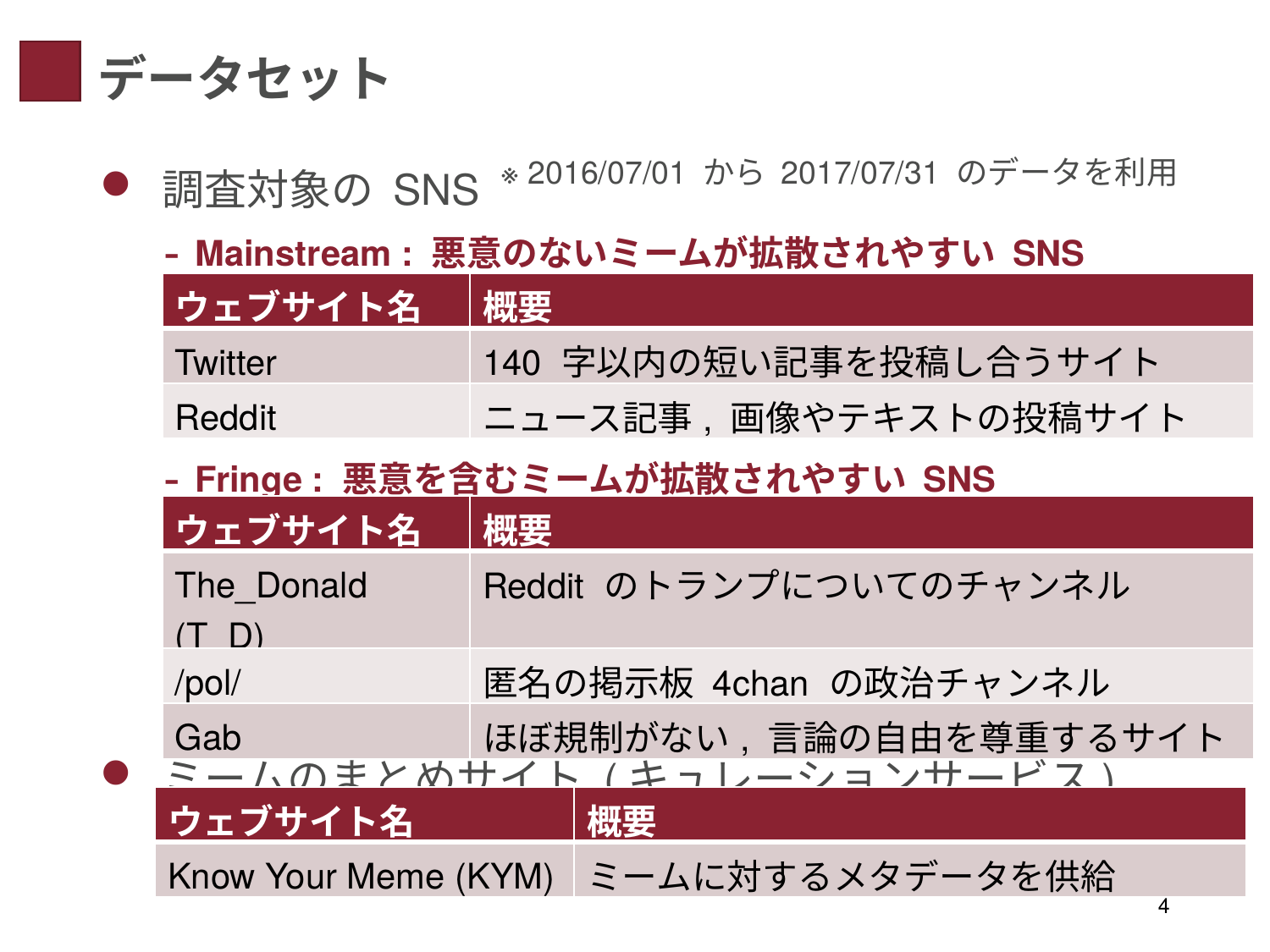

# データセット
※ 2016/07/01 から 2017/07/31 のデータを利用
 調査対象の SNS
Mainstream : 悪意のないミームが拡散されやすい SNS

Fringe : 悪意を含むミームが拡散されやすい SNS

 ミームのまとめサイト (キュレーションサービス)

| ウェブサイト名 | 概要 |
| --- | --- |
| Twitter | 140 字以内の短い記事を投稿し合うサイト |
| Reddit | ニュース記事, 画像やテキストの投稿サイト |
| ウェブサイト名 | 概要 |
| --- | --- |
| The\_Donald (T\_D) | Reddit のトランプについてのチャンネル |
| /pol/ | 匿名の掲示板 4chan の政治チャンネル |
| Gab | ほぼ規制がない, 言論の自由を尊重するサイト |
| ウェブサイト名 | 概要 |
| --- | --- |
| Know Your Meme (KYM) | ミームに対するメタデータを供給 |
4